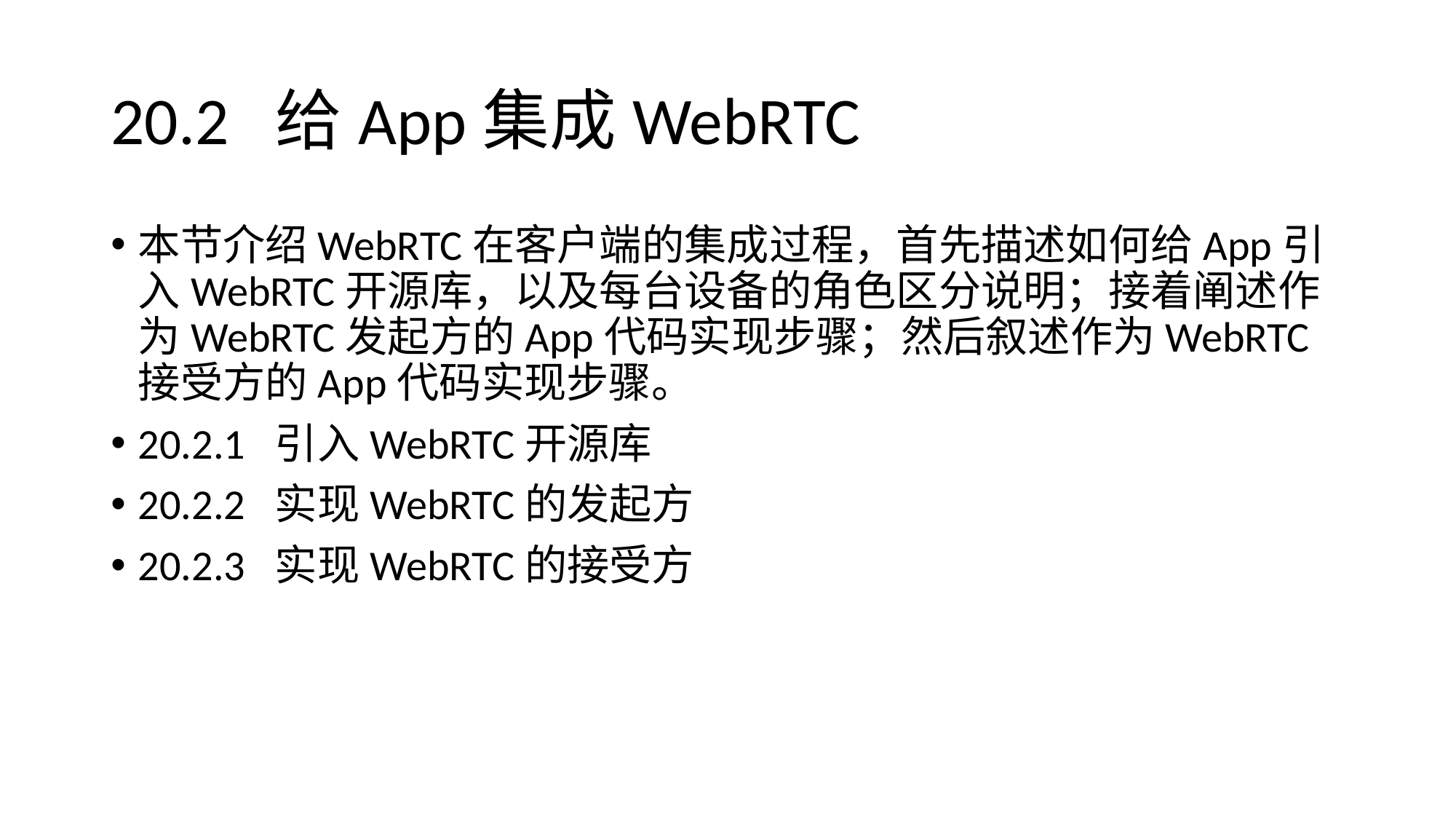

# 20.2  给App集成WebRTC
本节介绍WebRTC在客户端的集成过程，首先描述如何给App引入WebRTC开源库，以及每台设备的角色区分说明；接着阐述作为WebRTC发起方的App代码实现步骤；然后叙述作为WebRTC接受方的App代码实现步骤。
20.2.1  引入WebRTC开源库
20.2.2  实现WebRTC的发起方
20.2.3  实现WebRTC的接受方